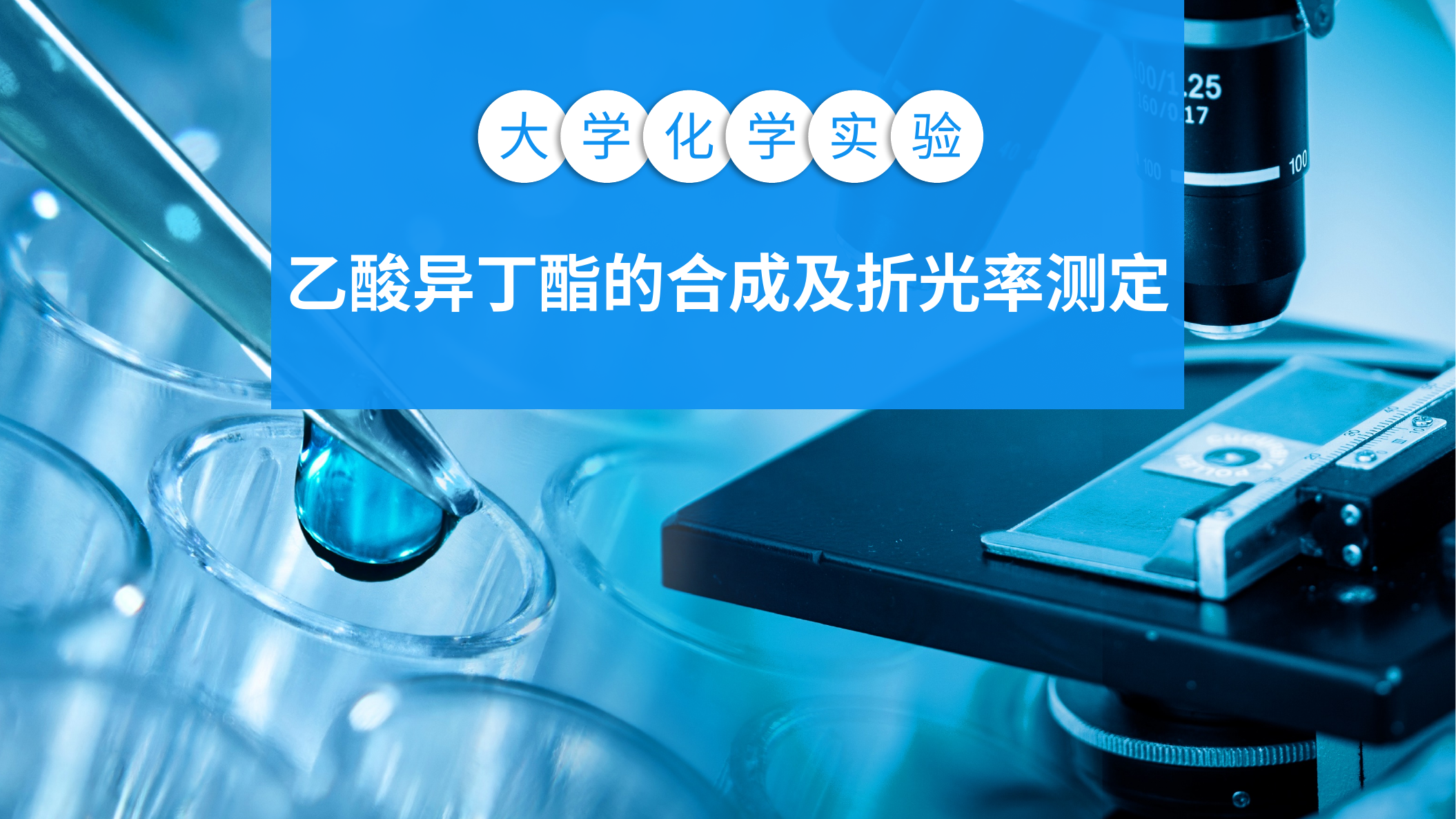

大

学

化

学

实

验
乙酸异丁酯的合成及折光率测定